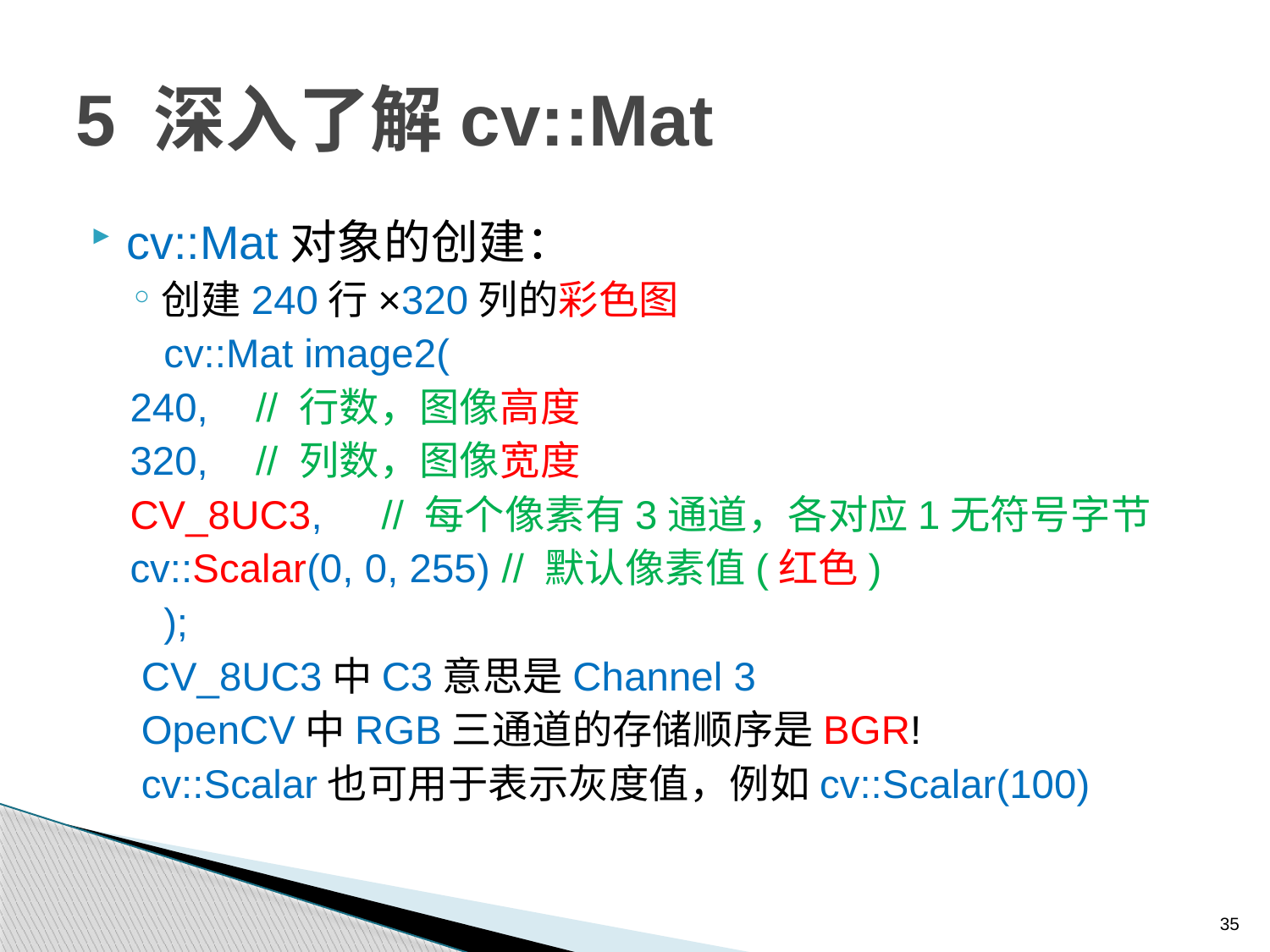

# 5 深入了解cv::Mat
cv::Mat对象的创建：
创建240行×320列的彩色图
   cv::Mat image2(
	240,  		// 行数，图像高度
	320,  		// 列数，图像宽度
	CV_8UC3, 	// 每个像素有3通道，各对应1无符号字节
	cv::Scalar(0, 0, 255) // 默认像素值(红色)
   );
 CV_8UC3中C3意思是Channel 3
 OpenCV中RGB三通道的存储顺序是BGR!
 cv::Scalar也可用于表示灰度值，例如cv::Scalar(100)
35